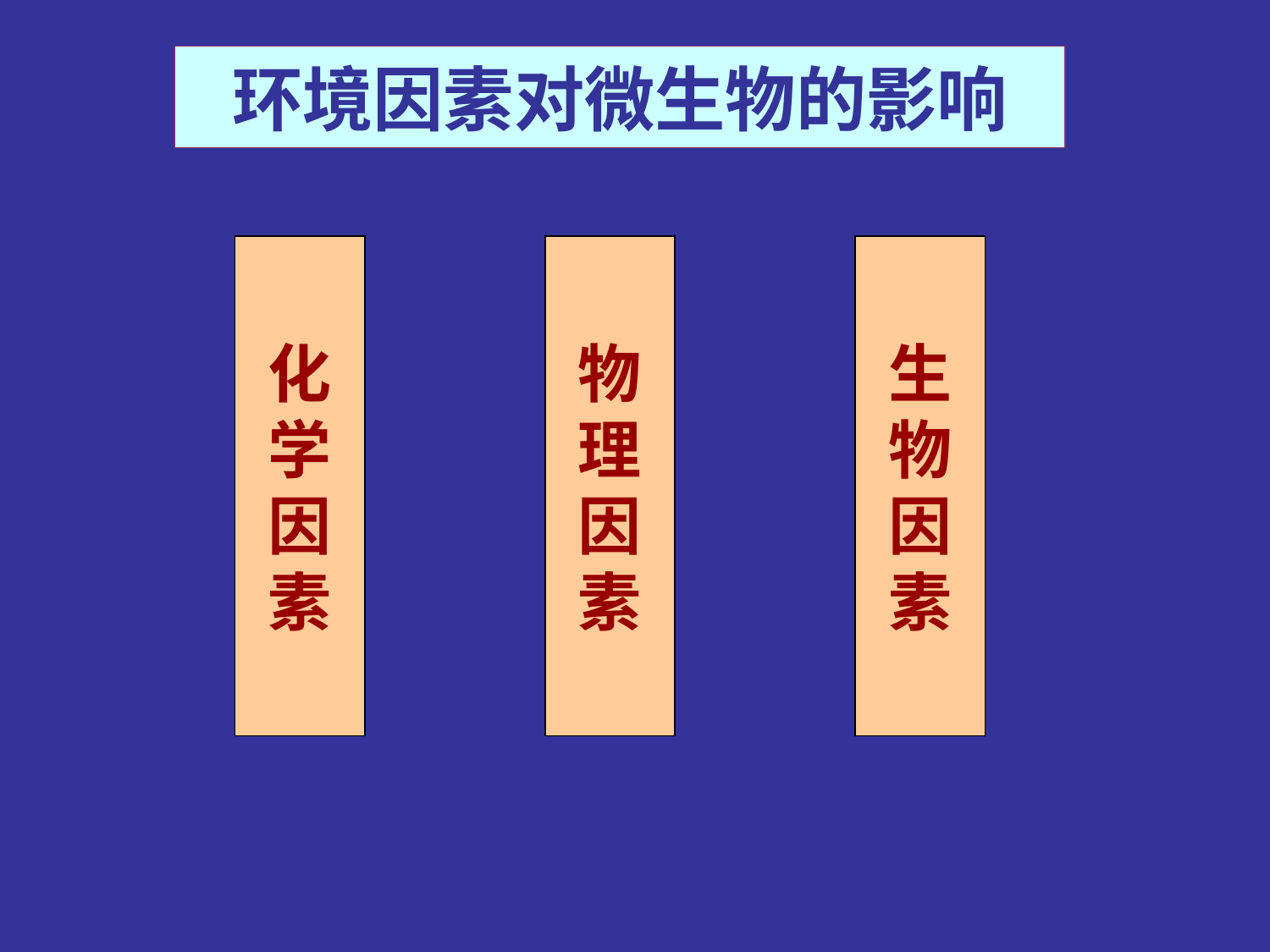

# 环境因素对微生物的影响
化
学
因
素
物
理
因
素
生
物
因
素